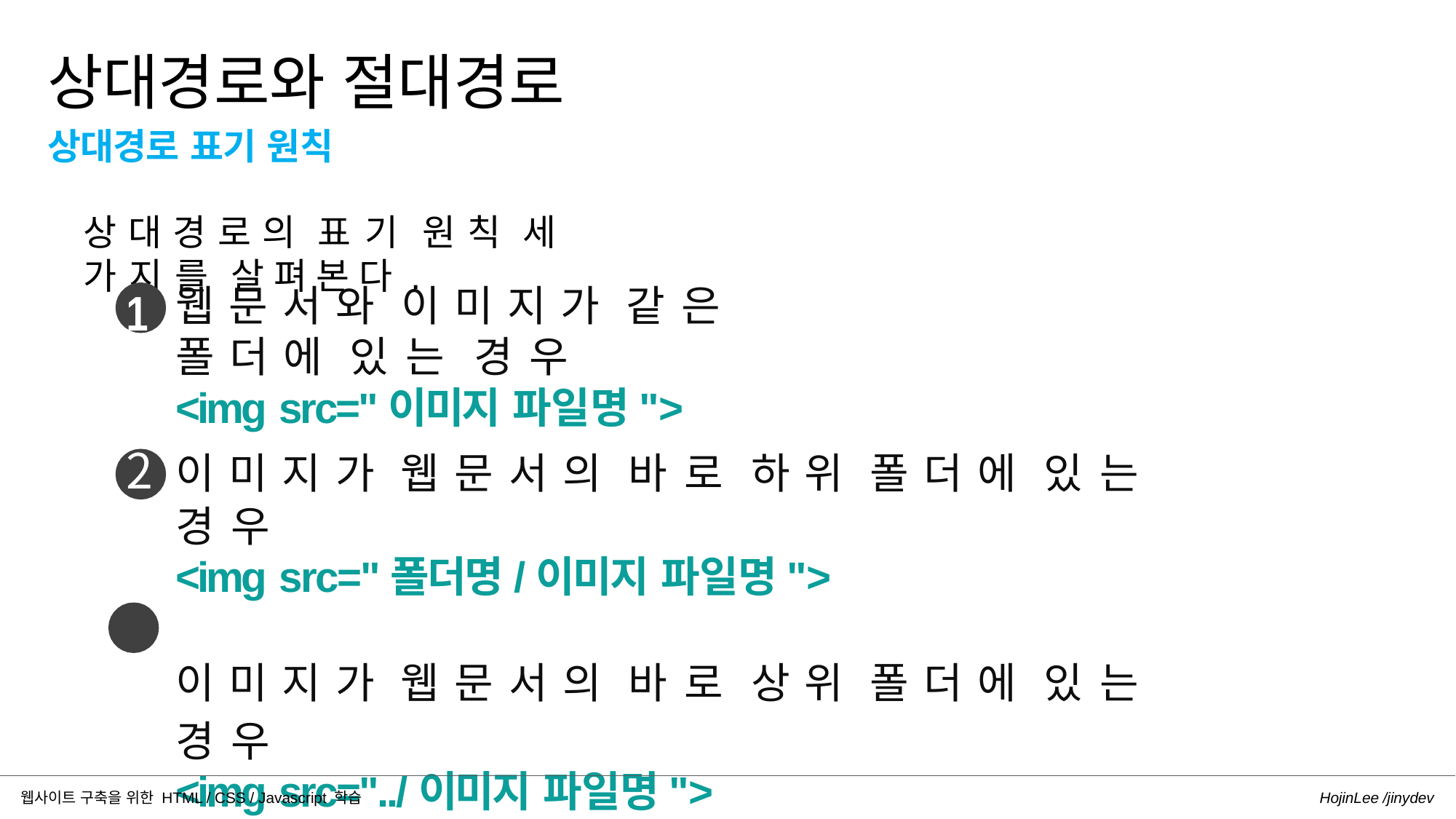

상대경로와 절대경로
상대경로 표기 원칙
상대경로의 표기 원칙 세 가지를 살펴본다.
웹문서와 이미지가 같은 폴더에 있는 경우
<img src="이미지 파일명">
1

이미지가 웹문서의 바로 하위 폴더에 있는 경우
<img src="폴더명/이미지 파일명">

이미지가 웹문서의 바로 상위 폴더에 있는 경우
<img src="../이미지 파일명">
(여기에서 ../는 부모 폴더로 이동하기 위한 약속된 기호이다.)

HojinLee /jinydev
웹사이트 구축을 위한 HTML / CSS / Javascript 학습